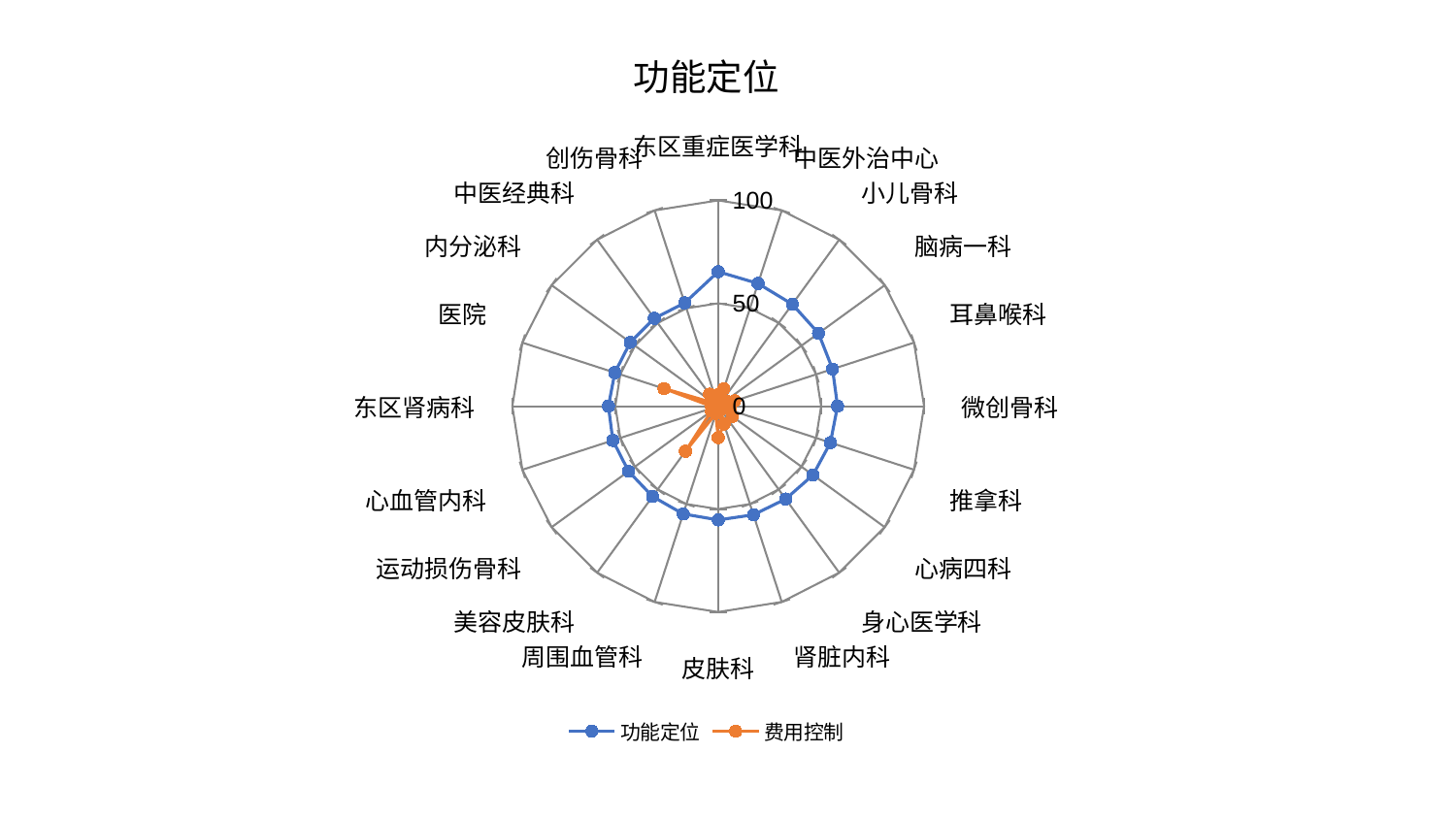

### Chart: 功能定位

| Category | 功能定位 | 费用控制 |
|---|---|---|
| 东区重症医学科 | 65.35567433355922 | 5.5705579642318535 |
| 中医外治中心 | 62.70029434097889 | 8.878017858687006 |
| 小儿骨科 | 61.25279218709834 | 2.2438524873621826 |
| 脑病一科 | 60.24968331121986 | 4.431980195307373 |
| 耳鼻喉科 | 58.406127041484936 | 8.398126470585256 |
| 微创骨科 | 57.96872910782233 | 5.602484168583912 |
| 推拿科 | 57.32118002364093 | 6.376807460807826 |
| 心病四科 | 56.92282691543496 | 8.455035974500937 |
| 身心医学科 | 55.770663141717115 | 2.0975139628754884 |
| 肾脏内科 | 55.48657235739582 | 9.186390366663227 |
| 皮肤科 | 55.277127212232735 | 15.307673613442166 |
| 周围血管科 | 55.05401841477667 | 3.751995293530553 |
| 美容皮肤科 | 54.264672815992135 | 27.087730624032112 |
| 运动损伤骨科 | 53.84182305622526 | 4.049676736394112 |
| 心血管内科 | 53.81134269374499 | 3.035897896375907 |
| 东区肾病科 | 53.328077193701546 | 3.3401303881393445 |
| 医院 | 52.7988490976029 | 27.67210269736933 |
| 内分泌科 | 52.79315987276831 | 2.5527078091306556 |
| 中医经典科 | 52.77397794677767 | 7.1762660730573735 |
| 创伤骨科 | 52.746315568315374 | 4.947676667995733 |
29